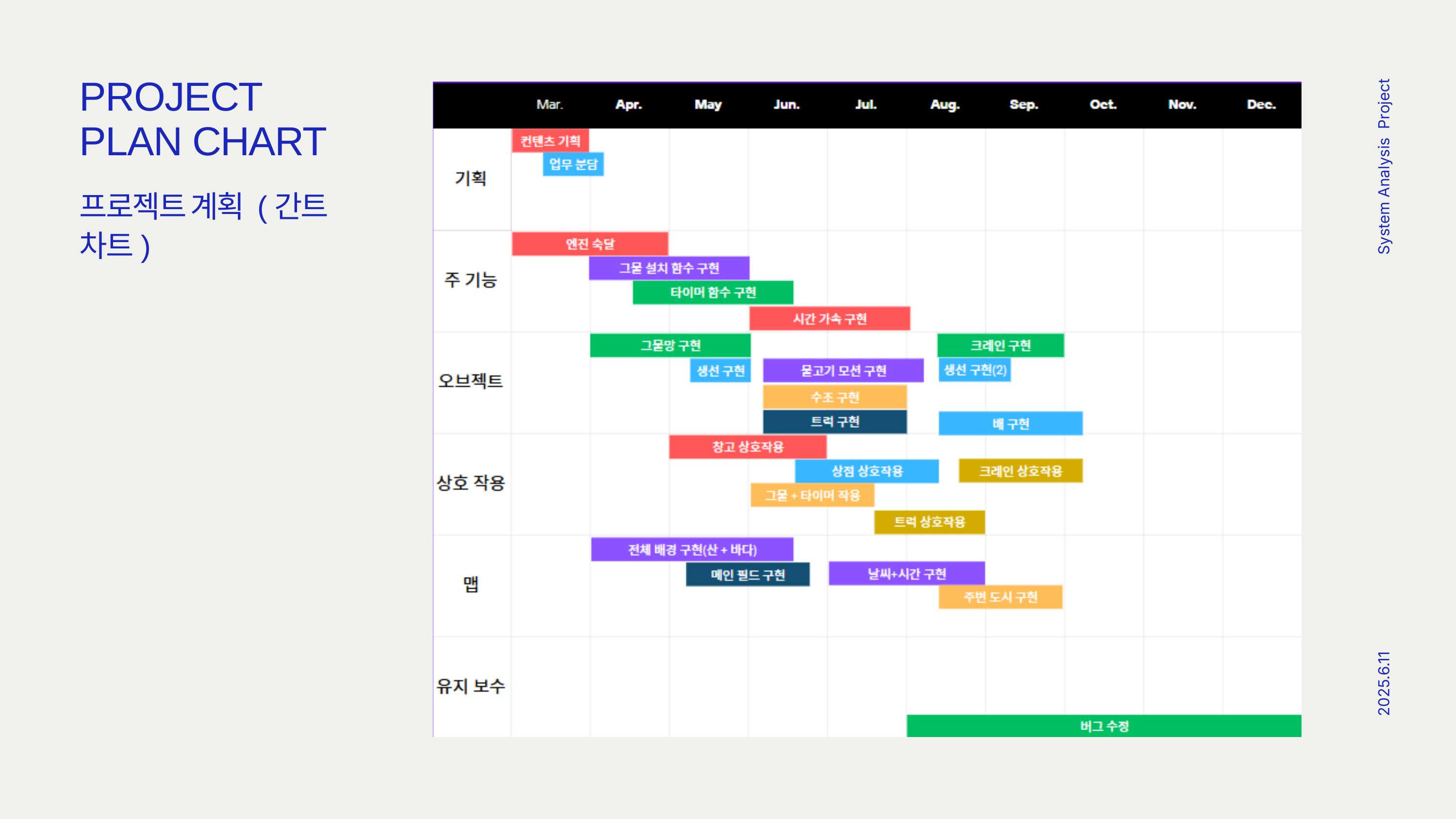

PROJECT
PLAN CHART

프로젝트 계획 (간트 차트)
System Analysis  Project
2025.6.11